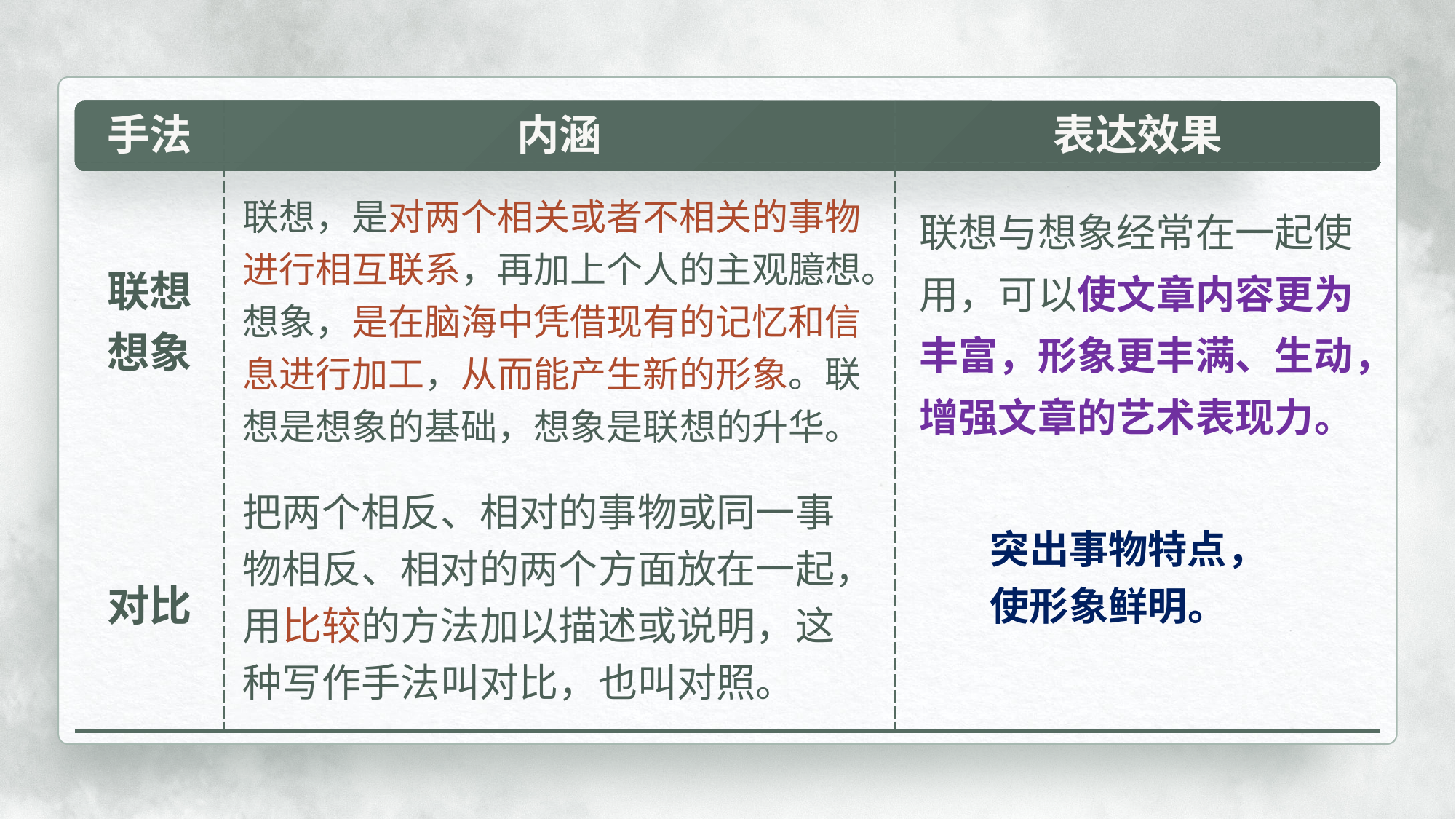

| 手法 | 内涵 | 表达效果 |
| --- | --- | --- |
| 联想 想象 |  |  |
| 对比 |  |  |
联想，是对两个相关或者不相关的事物进行相互联系，再加上个人的主观臆想。想象，是在脑海中凭借现有的记忆和信息进行加工，从而能产生新的形象。联想是想象的基础，想象是联想的升华。
联想与想象经常在一起使用，可以使文章内容更为丰富，形象更丰满、生动，增强文章的艺术表现力。
把两个相反、相对的事物或同一事物相反、相对的两个方面放在一起，用比较的方法加以描述或说明，这种写作手法叫对比，也叫对照。
突出事物特点，
使形象鲜明。